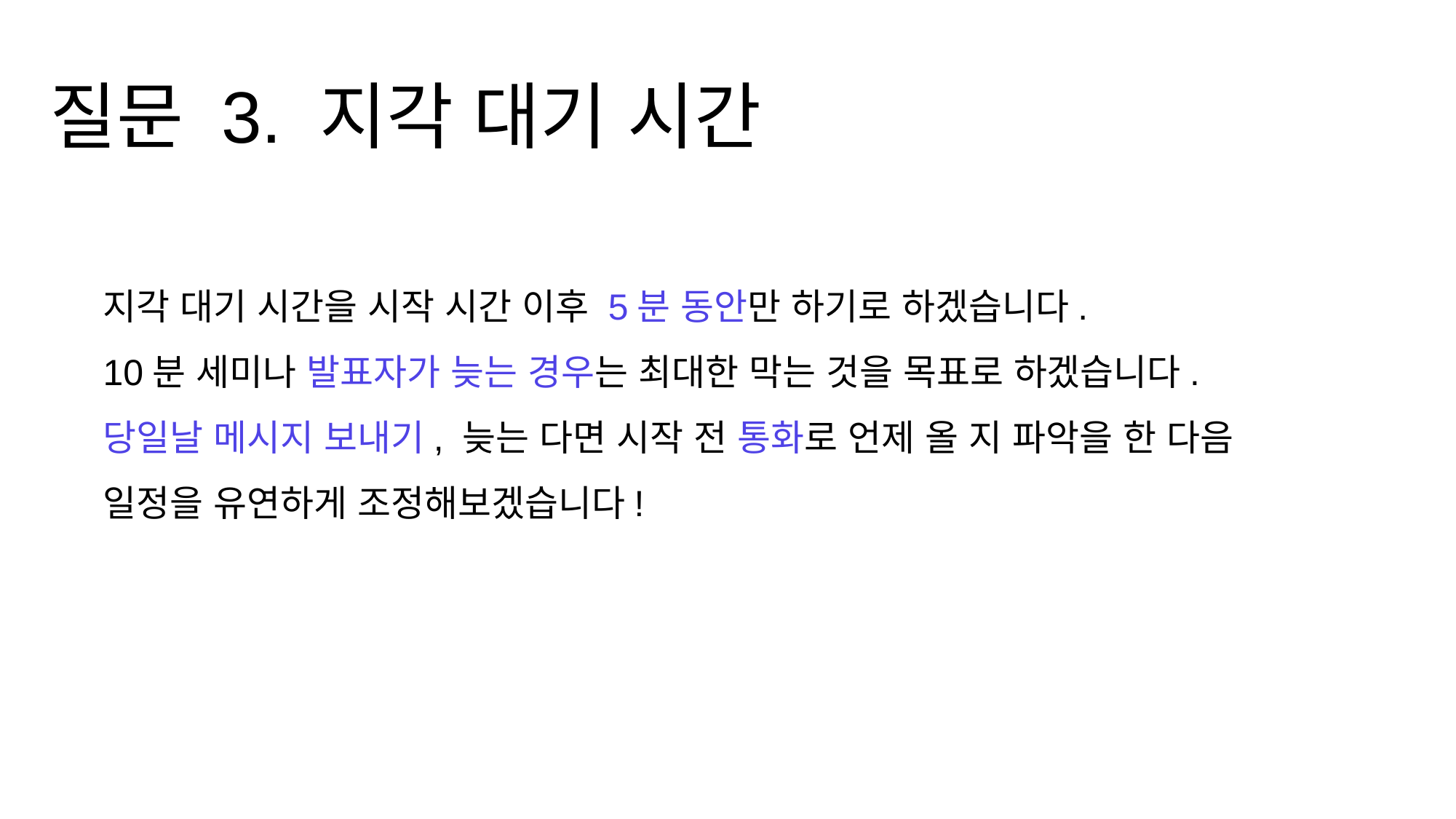

질문 3. 지각 대기 시간
지각 대기 시간을 시작 시간 이후 5분 동안만 하기로 하겠습니다.
10분 세미나 발표자가 늦는 경우는 최대한 막는 것을 목표로 하겠습니다.
당일날 메시지 보내기, 늦는 다면 시작 전 통화로 언제 올 지 파악을 한 다음
일정을 유연하게 조정해보겠습니다!